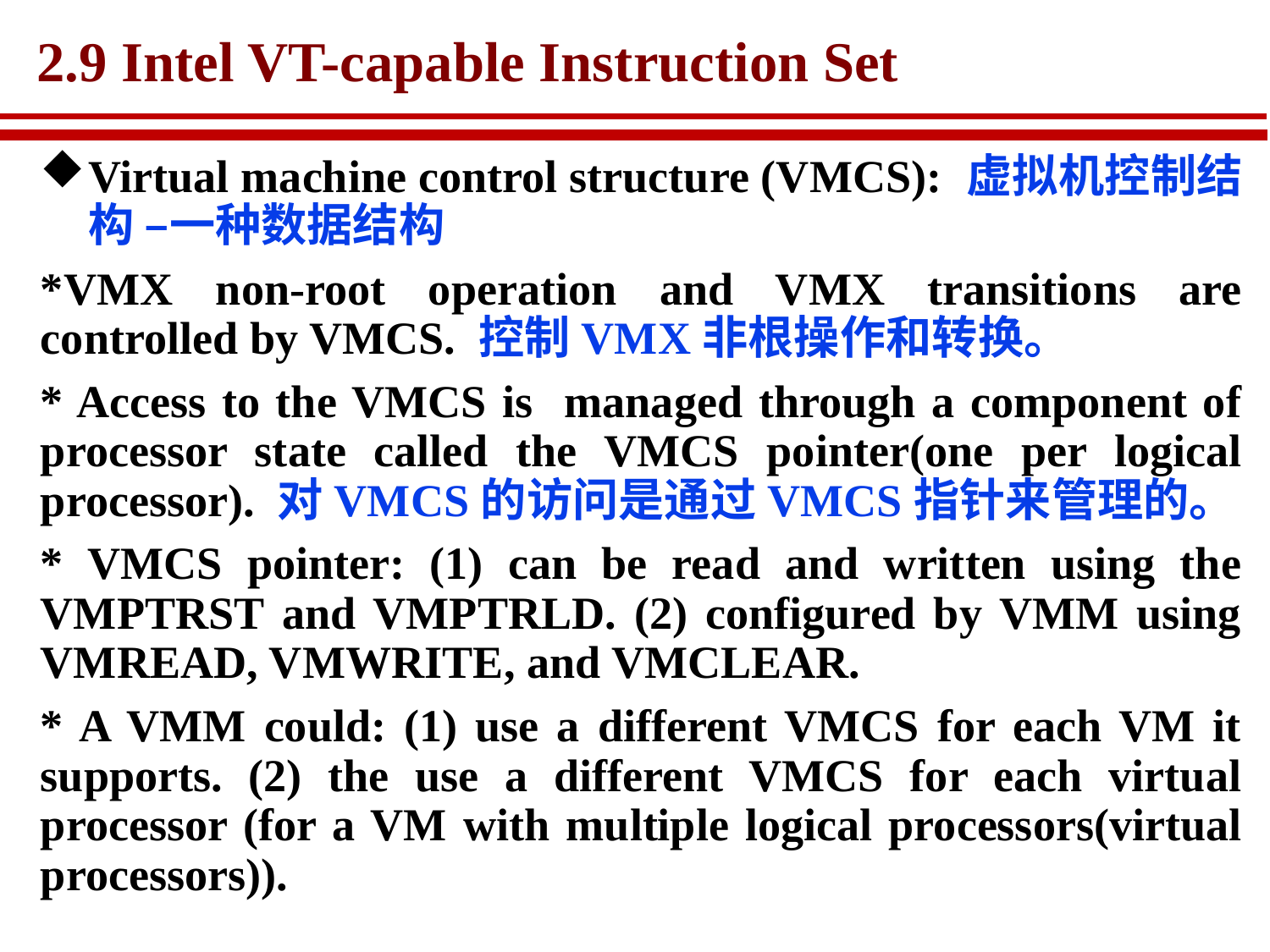

# 2.9 Intel VT-capable Instruction Set
Virtual machine control structure (VMCS): 虚拟机控制结构 –一种数据结构
*VMX non-root operation and VMX transitions are controlled by VMCS. 控制VMX非根操作和转换。
* Access to the VMCS is  managed through a component of processor state called the VMCS pointer(one per logical processor). 对VMCS的访问是通过VMCS指针来管理的。
* VMCS pointer: (1) can be read and written using the VMPTRST and VMPTRLD. (2) configured by VMM using VMREAD, VMWRITE, and VMCLEAR.
* A VMM could: (1) use a different VMCS for each VM it supports. (2) the use a different VMCS for each virtual processor (for a VM with multiple logical processors(virtual processors)).